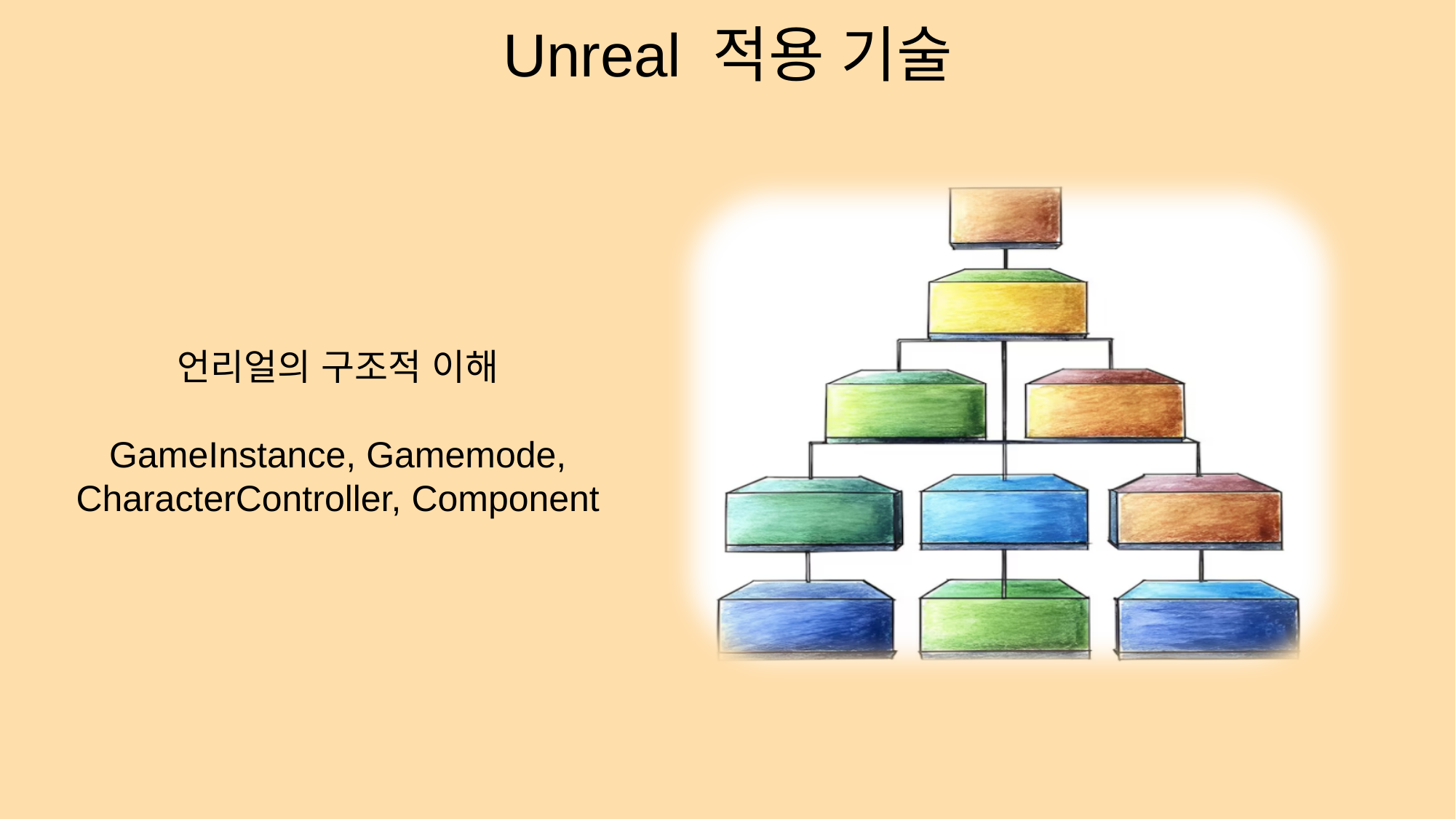

Unreal 적용 기술

언리얼의 구조적 이해

GameInstance, Gamemode, CharacterController, Component